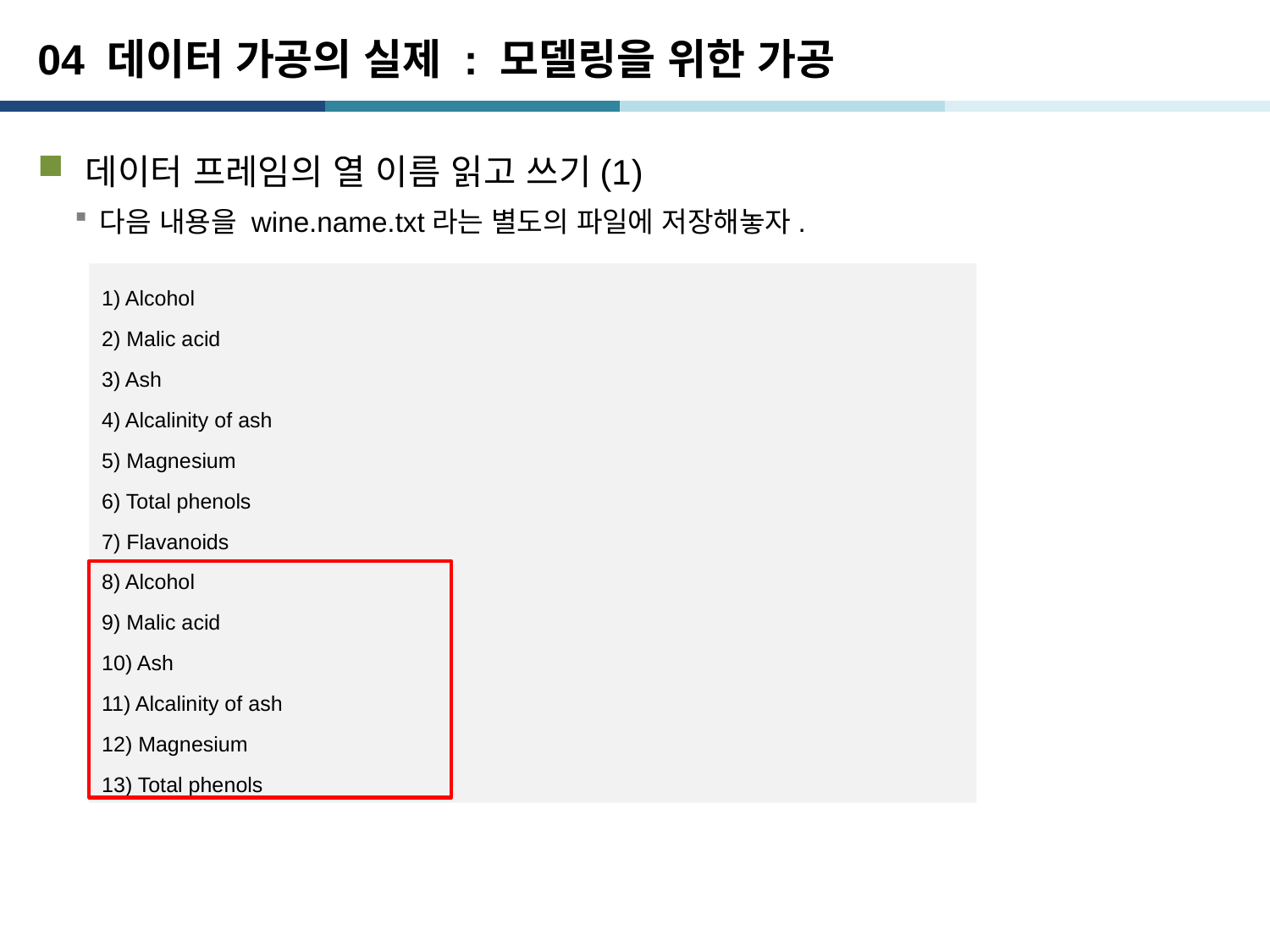

# 04 데이터 가공의 실제 : 모델링을 위한 가공
데이터 프레임의 열 이름 읽고 쓰기(1)
다음 내용을 wine.name.txt라는 별도의 파일에 저장해놓자.

1) Alcohol
2) Malic acid
3) Ash
4) Alcalinity of ash
5) Magnesium
6) Total phenols
7) Flavanoids
8) Alcohol
9) Malic acid
10) Ash
11) Alcalinity of ash
12) Magnesium
13) Total phenols